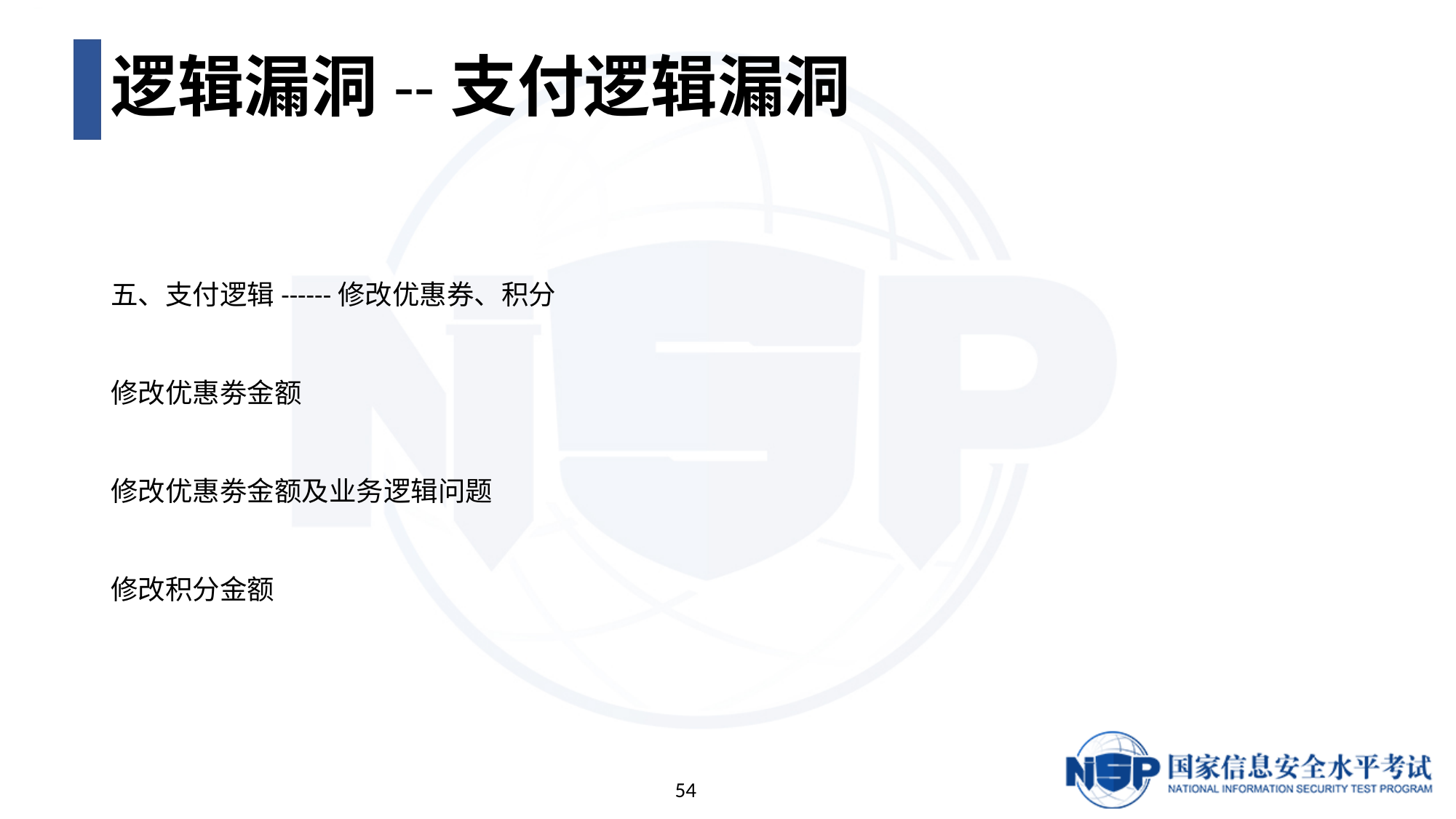

# 逻辑漏洞--支付逻辑漏洞
五、支付逻辑------修改优惠券、积分

修改优惠劵金额

修改优惠劵金额及业务逻辑问题

修改积分金额